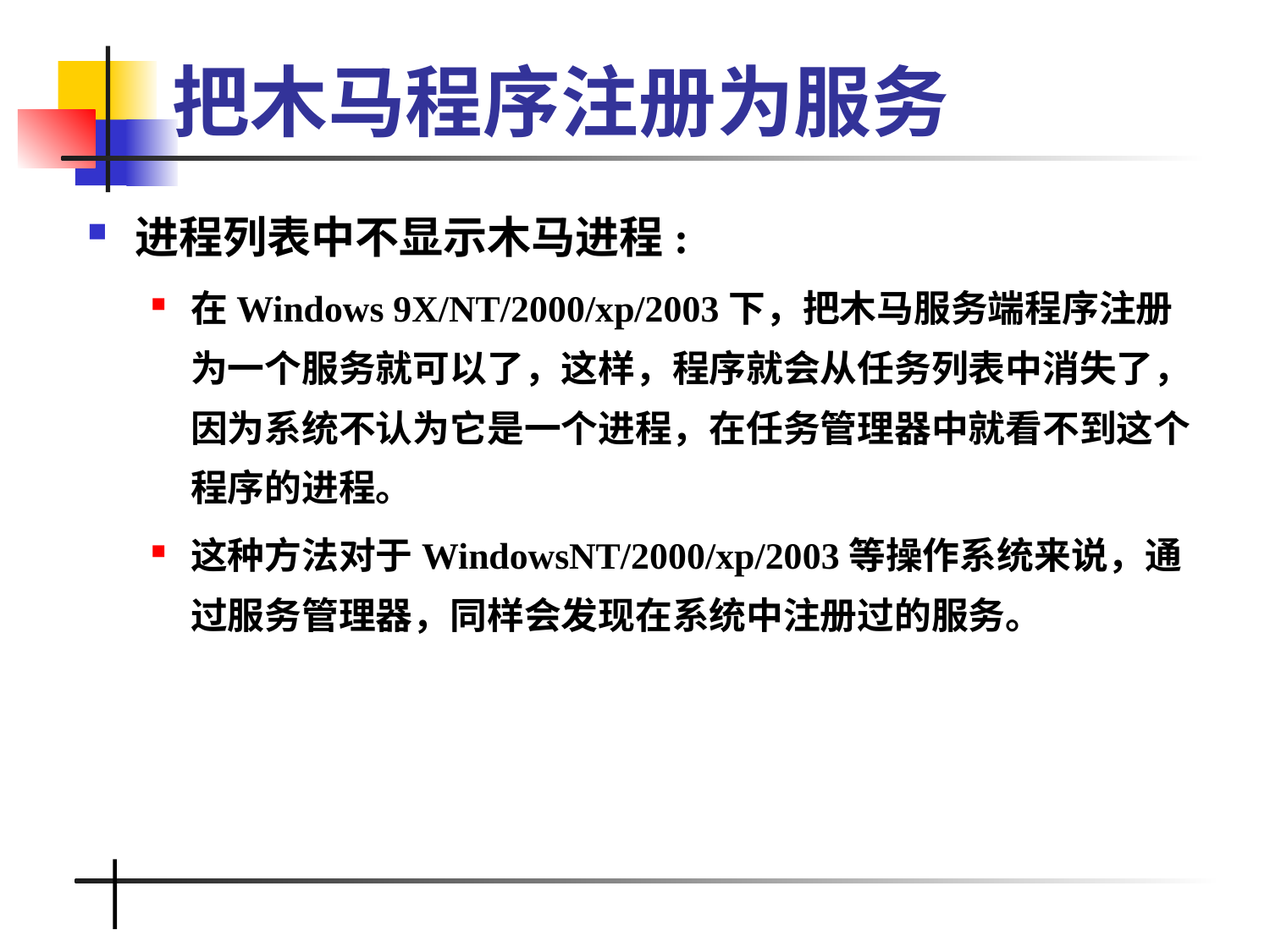

# 把木马程序注册为服务
进程列表中不显示木马进程:
在Windows 9X/NT/2000/xp/2003下，把木马服务端程序注册为一个服务就可以了，这样，程序就会从任务列表中消失了，因为系统不认为它是一个进程，在任务管理器中就看不到这个程序的进程。
这种方法对于WindowsNT/2000/xp/2003等操作系统来说，通过服务管理器，同样会发现在系统中注册过的服务。